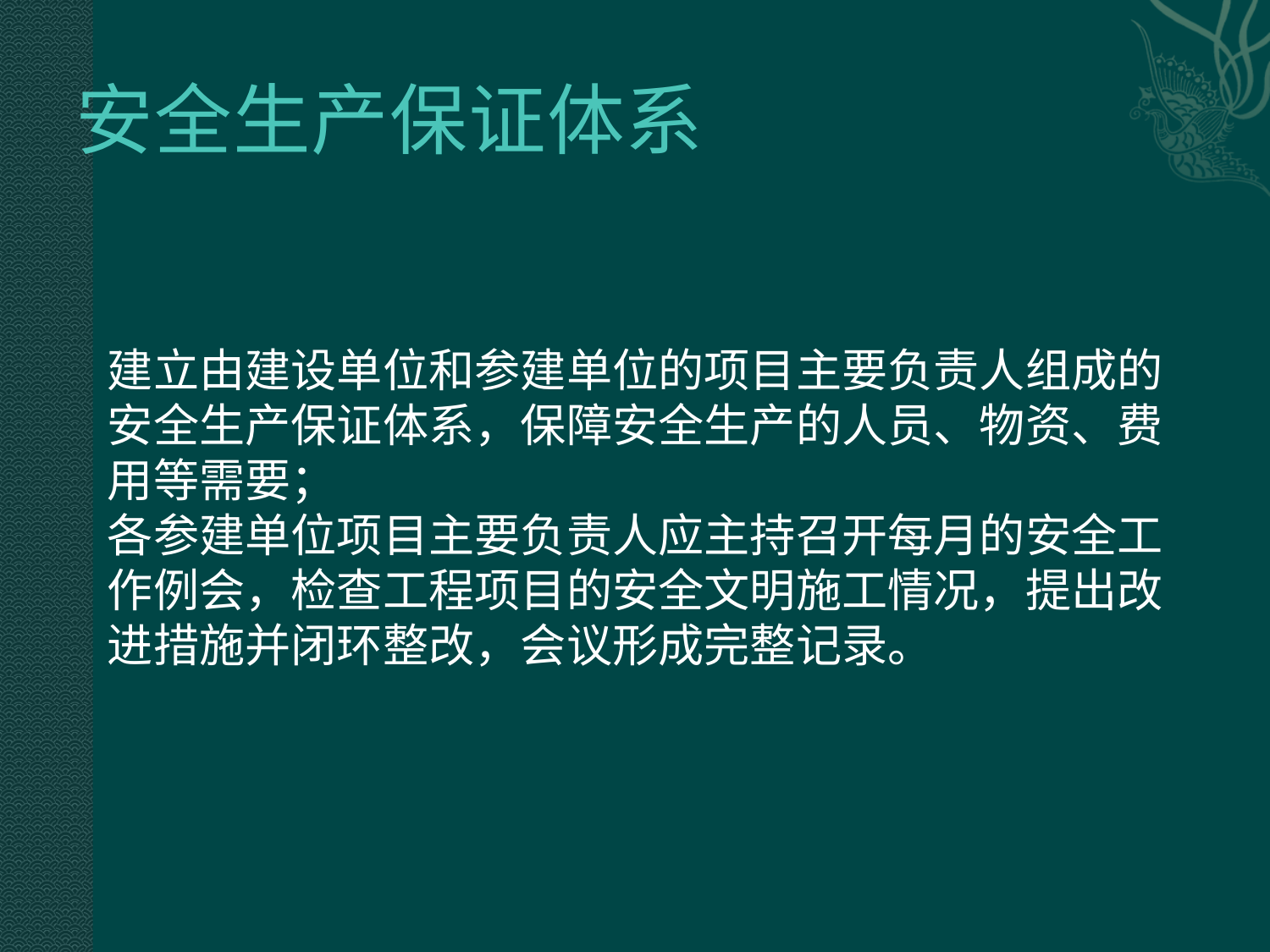

# 安全生产保证体系

建立由建设单位和参建单位的项目主要负责人组成的安全生产保证体系，保障安全生产的人员、物资、费用等需要；
各参建单位项目主要负责人应主持召开每月的安全工作例会，检查工程项目的安全文明施工情况，提出改进措施并闭环整改，会议形成完整记录。